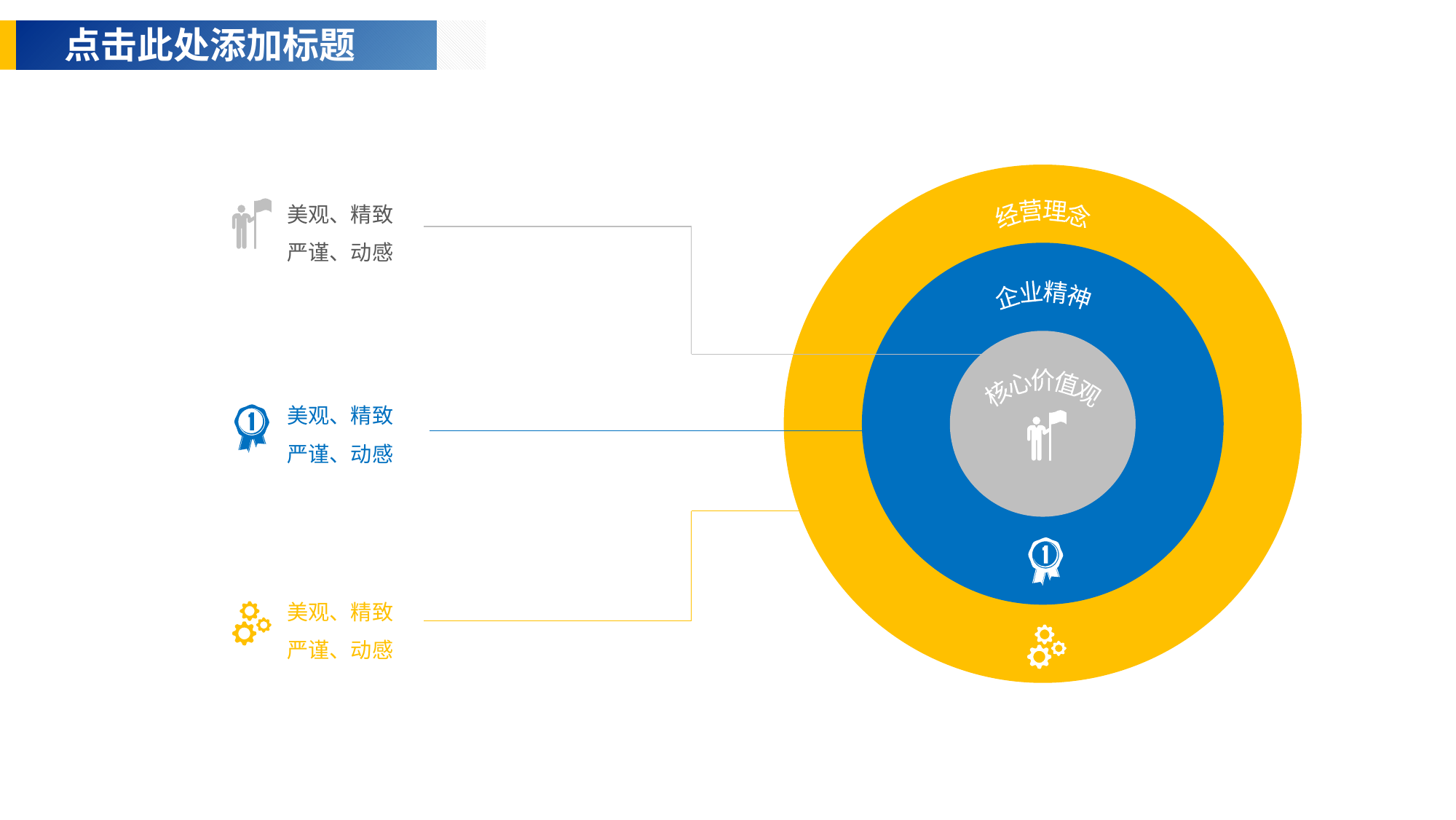

点击此处添加标题

美观、精致
严谨、动感

经营理念

企业精神

核心价值观
美观、精致
严谨、动感

美观、精致
严谨、动感